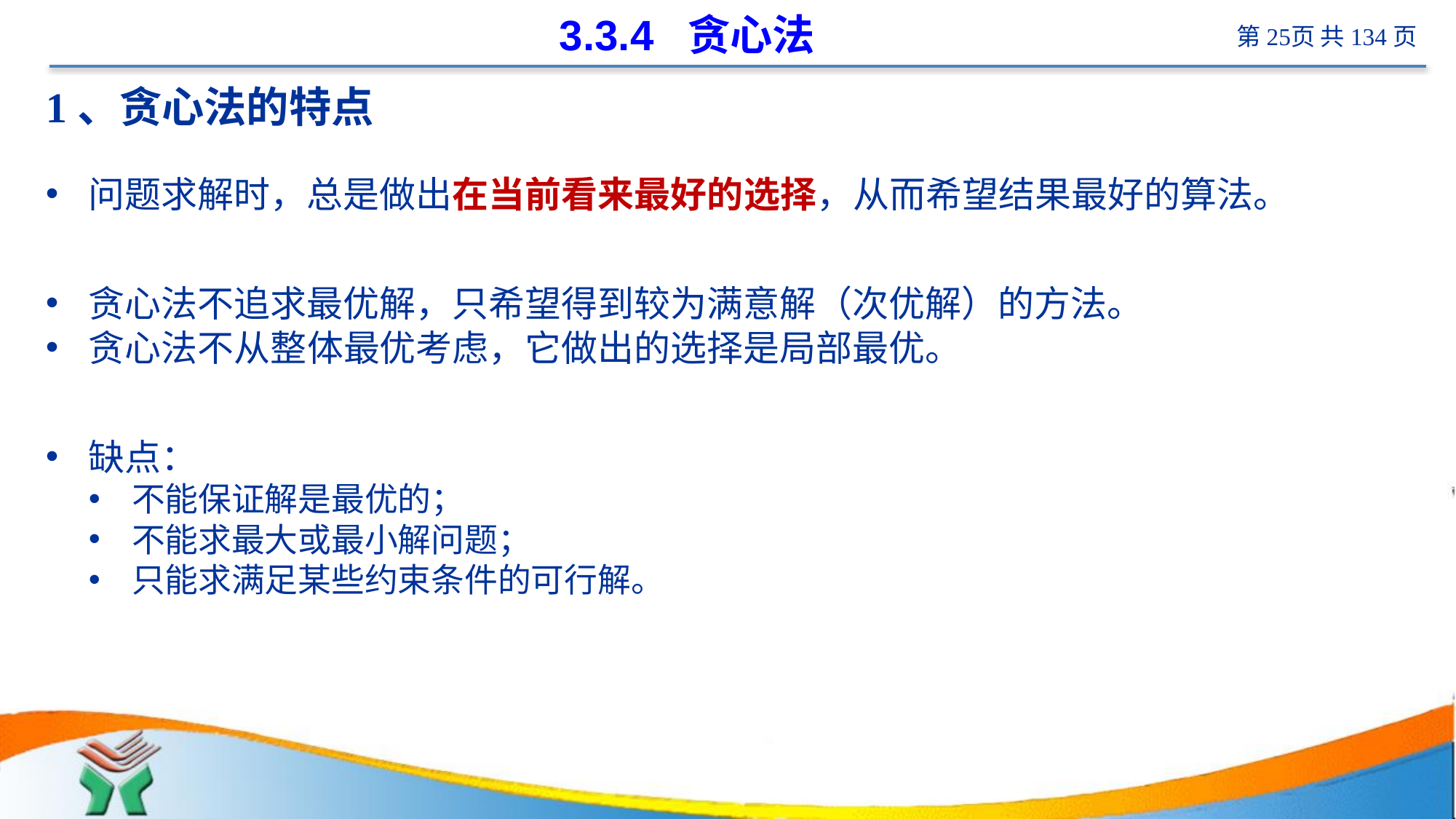

# 3.3.4  贪心法
1、贪心法的特点

问题求解时，总是做出在当前看来最好的选择，从而希望结果最好的算法。

贪心法不追求最优解，只希望得到较为满意解（次优解）的方法。
贪心法不从整体最优考虑，它做出的选择是局部最优。

缺点：
不能保证解是最优的；
不能求最大或最小解问题；
只能求满足某些约束条件的可行解。